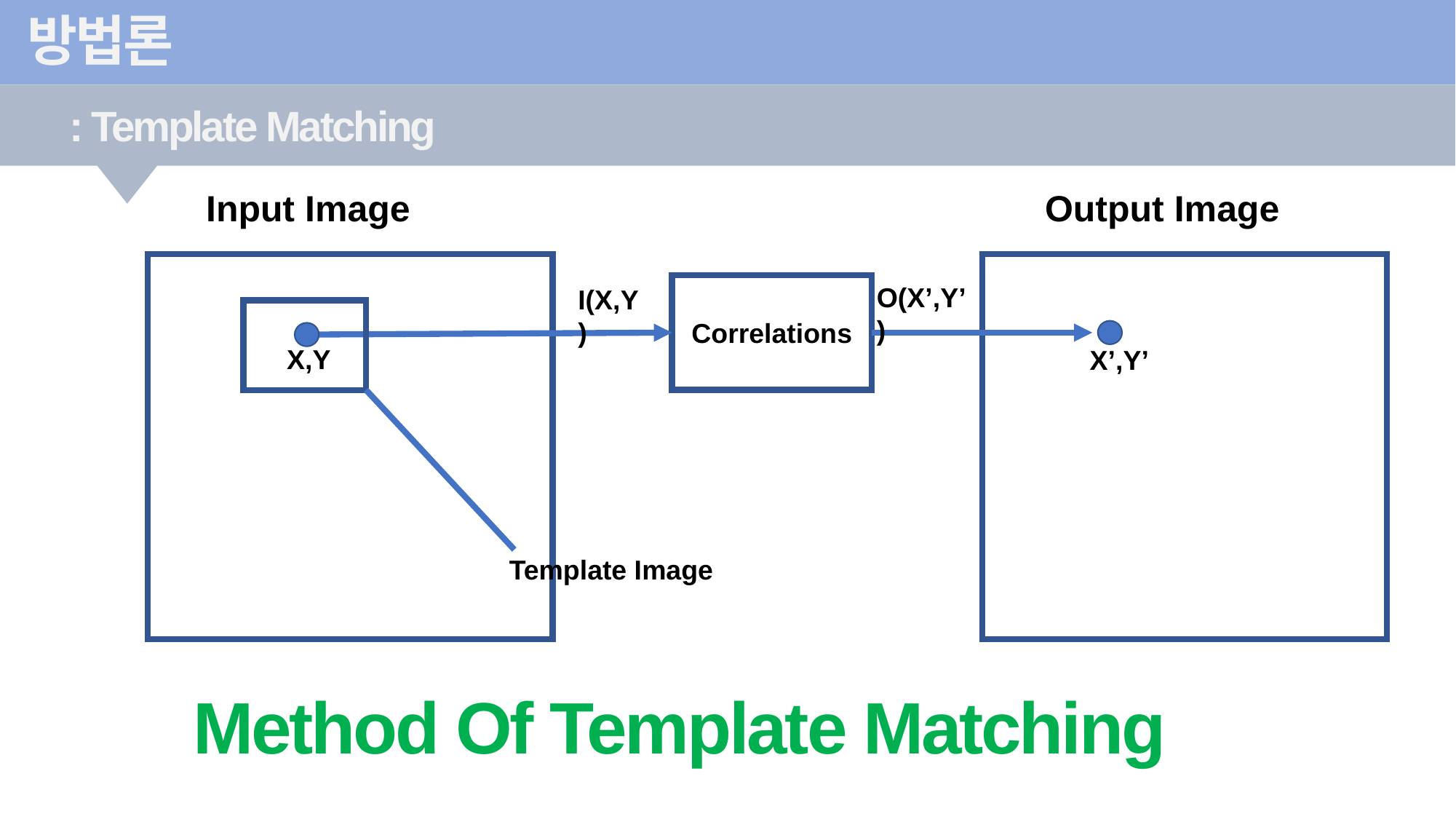

방법론

: Template Matching
Output Image
Input Image

Correlations
O(X’,Y’)
I(X,Y)

X,Y
X’,Y’
Template Image
Method Of Template Matching